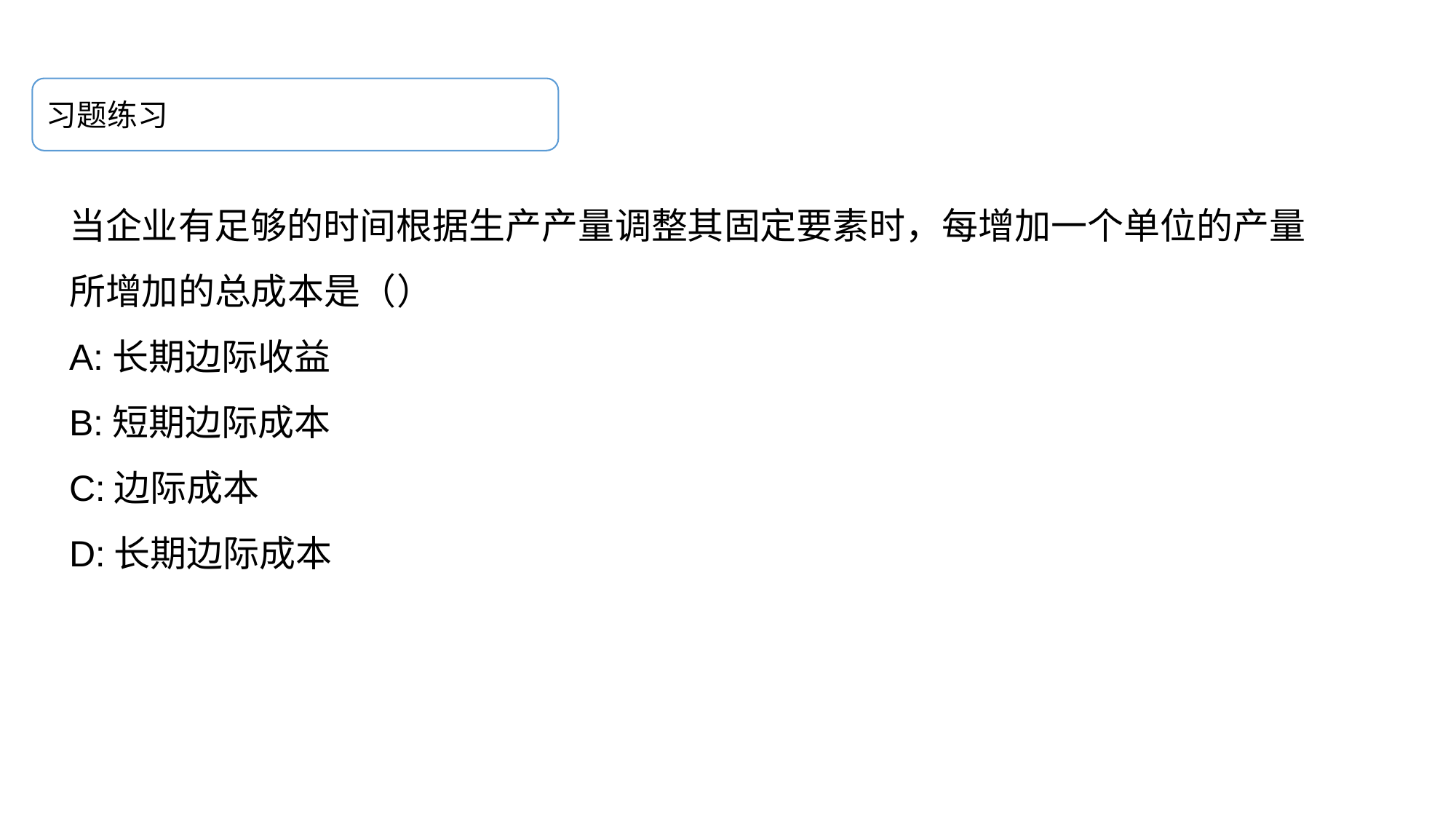

习题练习
当企业有足够的时间根据生产产量调整其固定要素时，每增加一个单位的产量所增加的总成本是（）
A:长期边际收益
B:短期边际成本
C:边际成本
D:长期边际成本